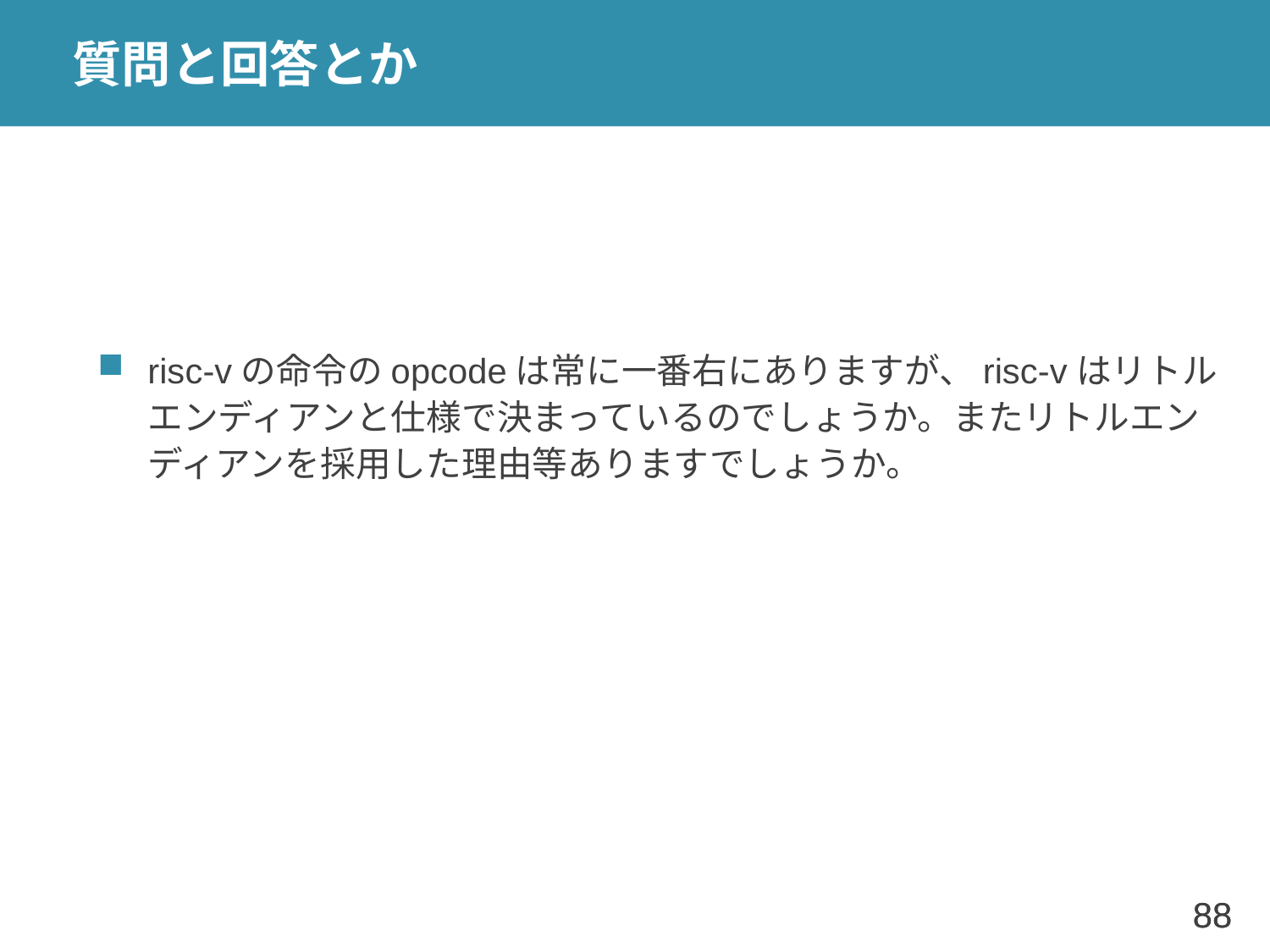

# 質問と回答とか
risc-vの命令のopcodeは常に一番右にありますが、risc-vはリトルエンディアンと仕様で決まっているのでしょうか。またリトルエンディアンを採用した理由等ありますでしょうか。